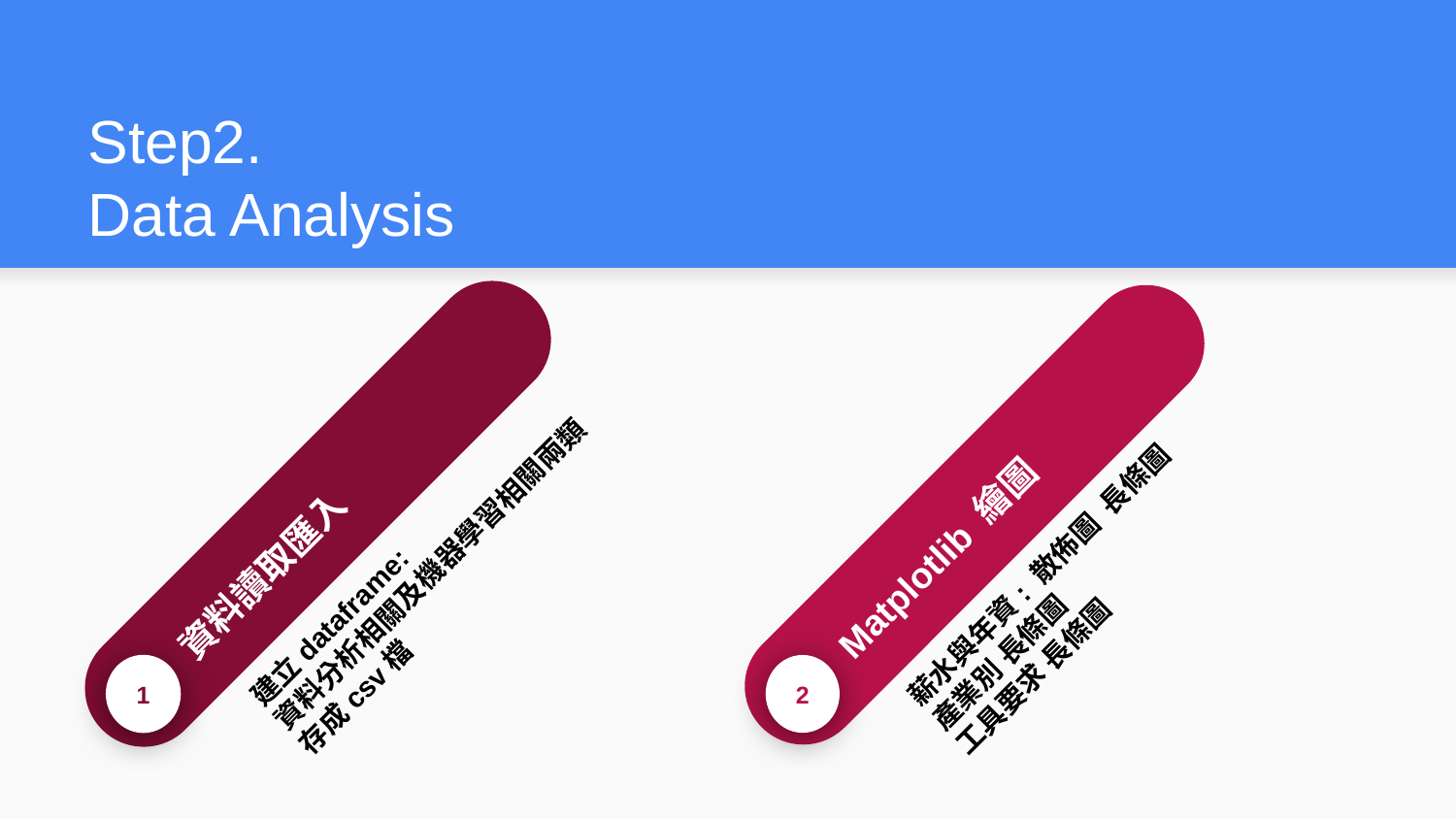

# Step2.
Data Analysis

資料讀取匯入
建立dataframe:
資料分析相關及機器學習相關兩類
存成csv檔
1

Matplotlib 繪圖
薪水與年資: 散佈圖  長條圖
產業別 長條圖
工具要求 長條圖
2